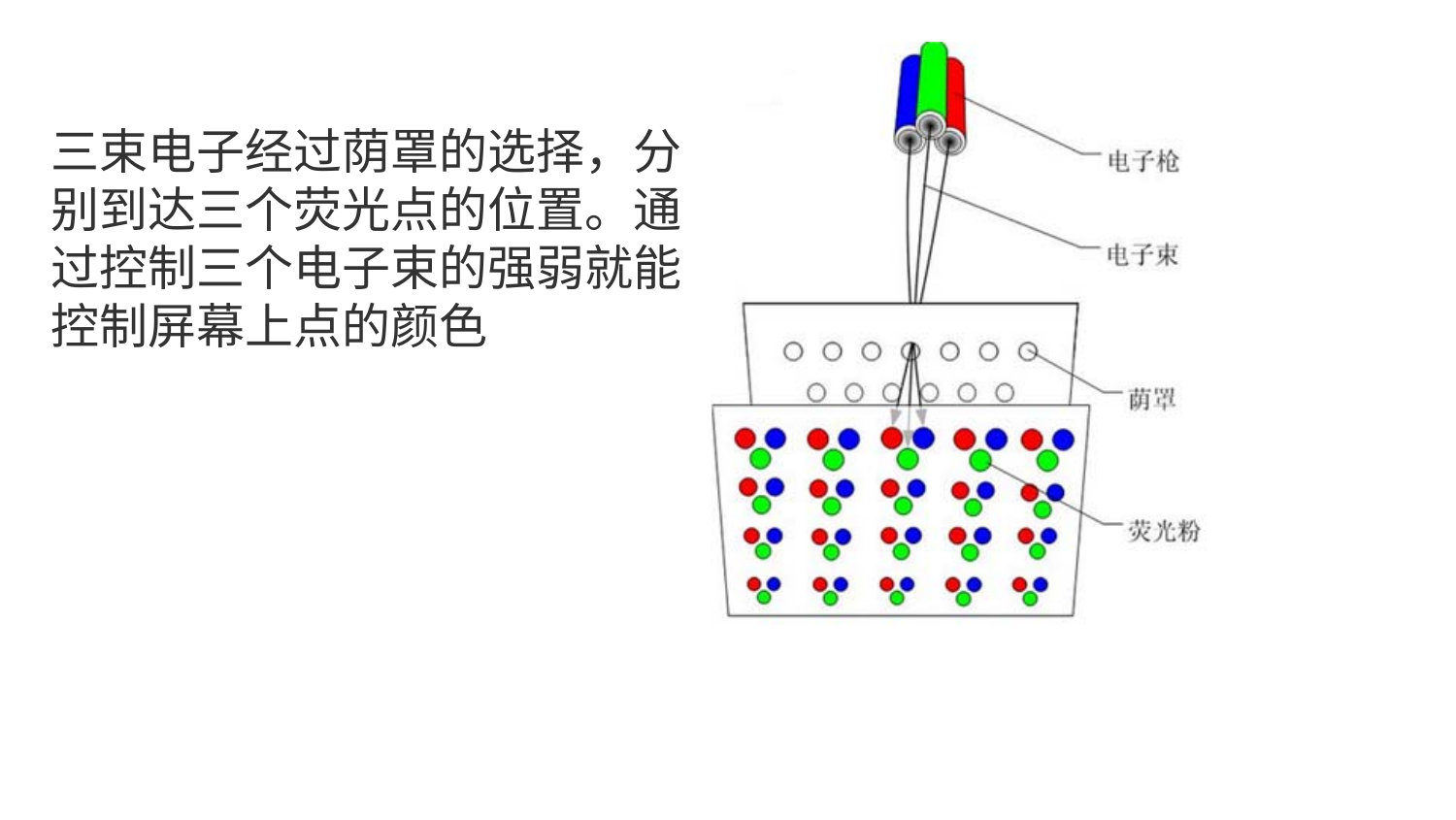

# 三束电子经过荫罩的选择，分别到达三个荧光点的位置。通过控制三个电子束的强弱就能控制屏幕上点的颜色